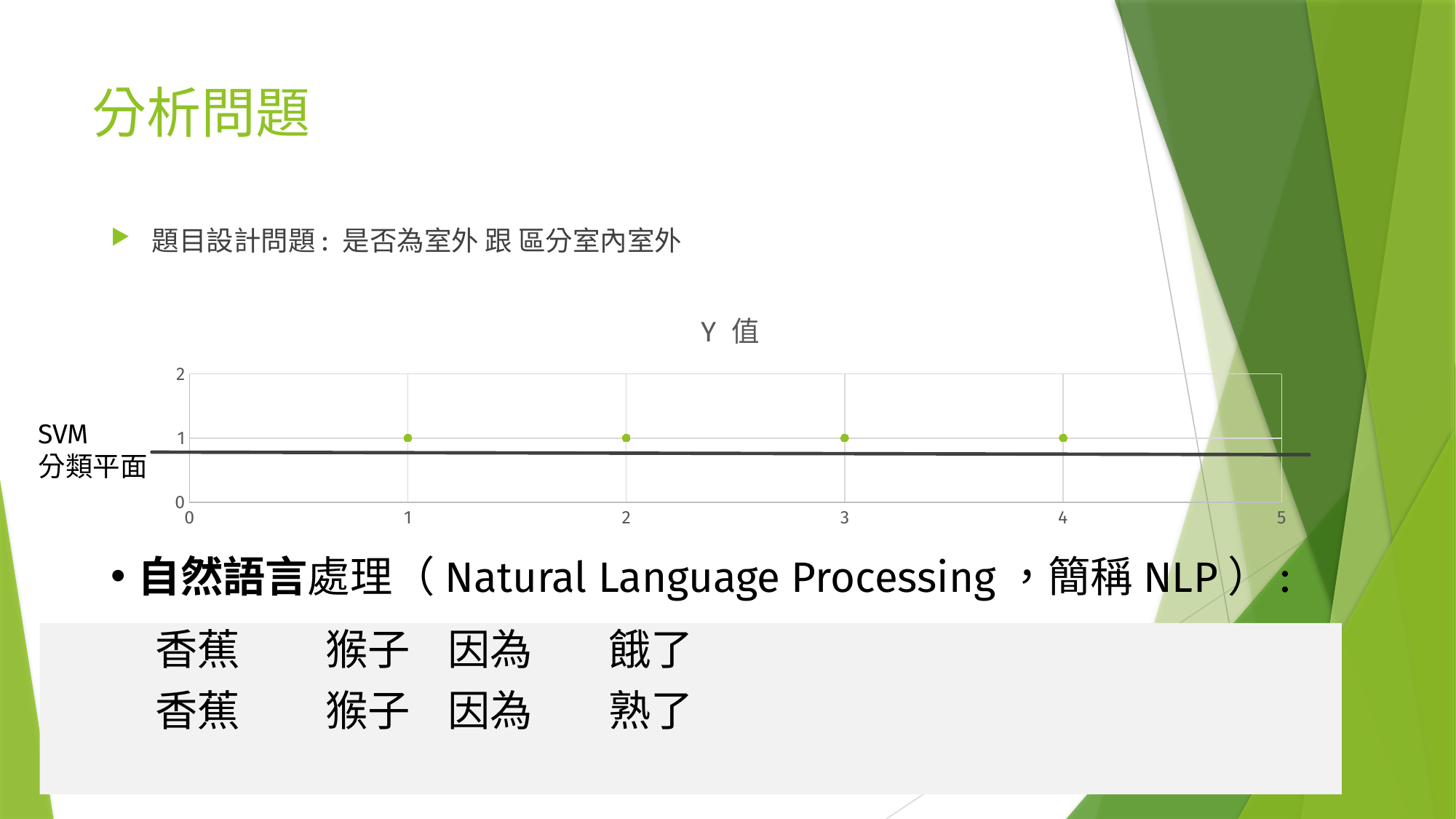

# 分析問題
題目設計問題: 是否為室外 跟 區分室內室外

### Chart:

| Category | Y 值 |
|---|---|
SVM
分類平面
自然語言處理（Natural Language Processing，簡稱NLP）:
          香蕉         猴子    因為        餓了
          香蕉         猴子    因為        熟了
我把香蕉給了猴子，因為它們餓了。
我把香蕉給了猴子，因為它們熟了。